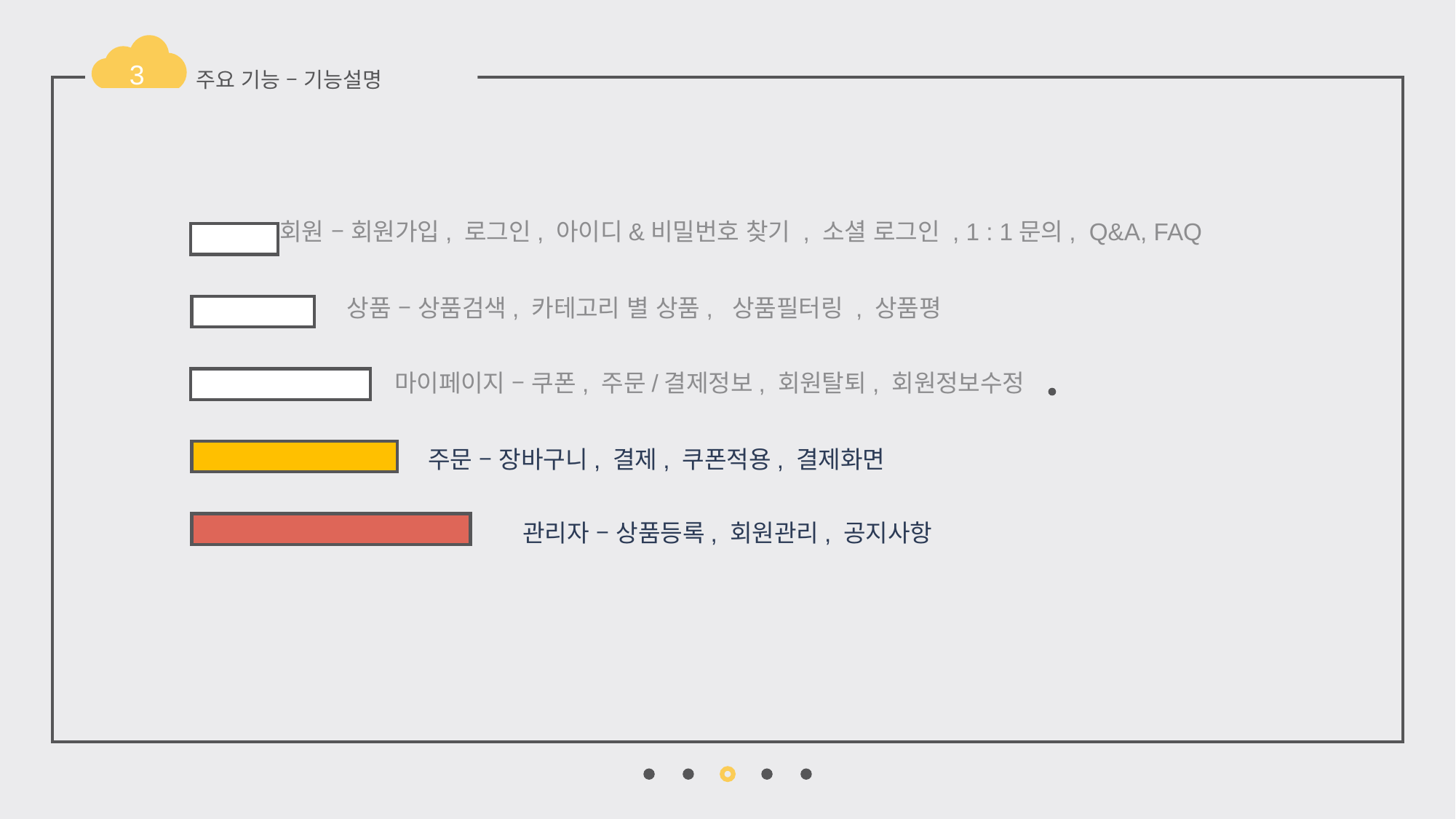

3
주요 기능 – 기능설명

회원 – 회원가입, 로그인, 아이디&비밀번호 찾기 , 소셜 로그인 , 1 : 1문의,  Q&A, FAQ

상품 – 상품검색, 카테고리 별 상품,  상품필터링 , 상품평

마이페이지 – 쿠폰, 주문/결제정보, 회원탈퇴, 회원정보수정

주문 – 장바구니, 결제, 쿠폰적용, 결제화면

관리자 – 상품등록, 회원관리, 공지사항